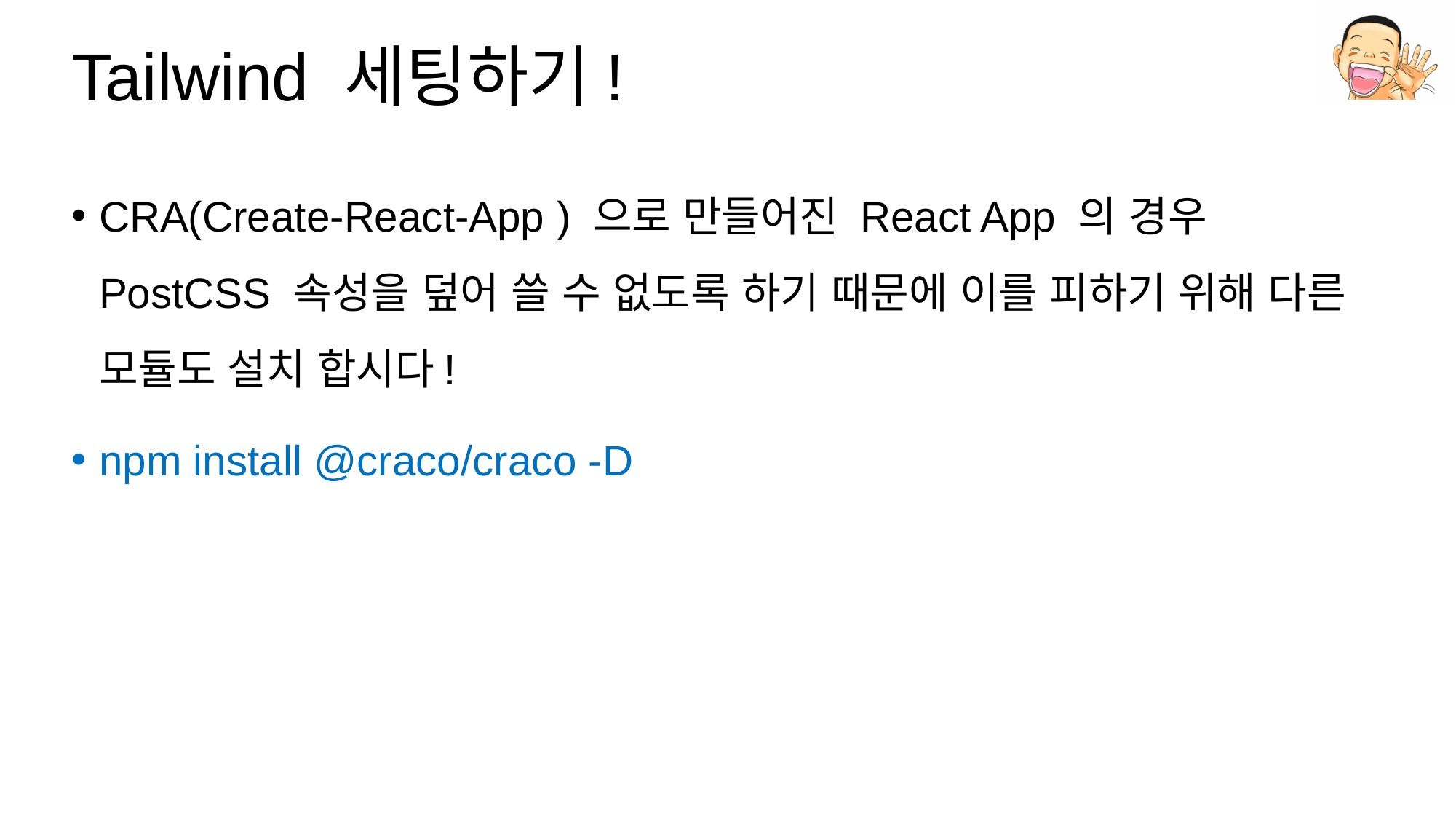

# Tailwind 세팅하기!
CRA(Create-React-App ) 으로 만들어진 React App 의 경우 PostCSS 속성을 덮어 쓸 수 없도록 하기 때문에 이를 피하기 위해 다른 모듈도 설치 합시다!
npm install @craco/craco -D